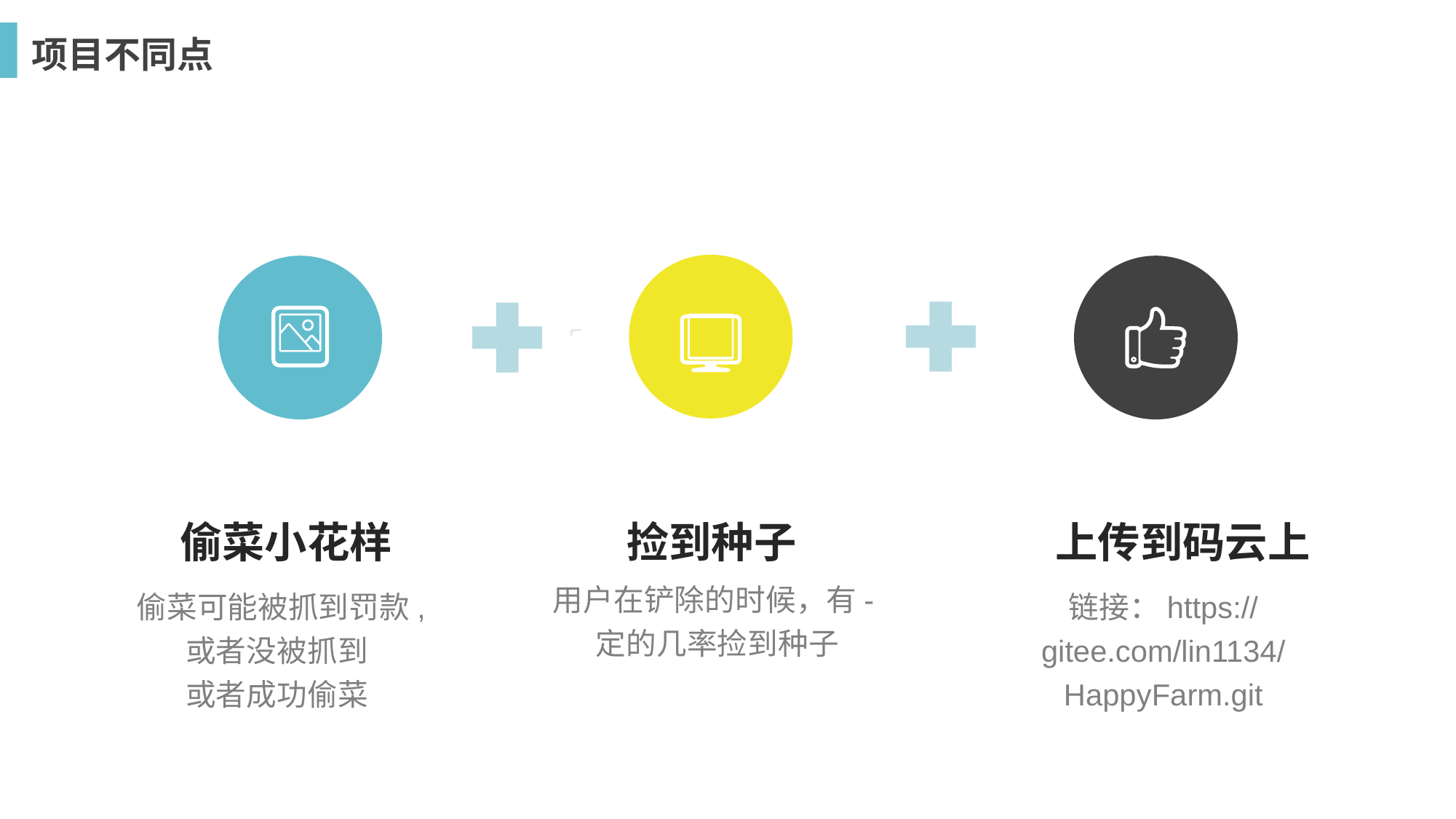

项目不同点

上传到码云上
捡到种子
偷菜小花样
用户在铲除的时候，有-定的几率捡到种子
偷菜可能被抓到罚款,
或者没被抓到
或者成功偷菜
链接：https://gitee.com/lin1134/HappyFarm.git